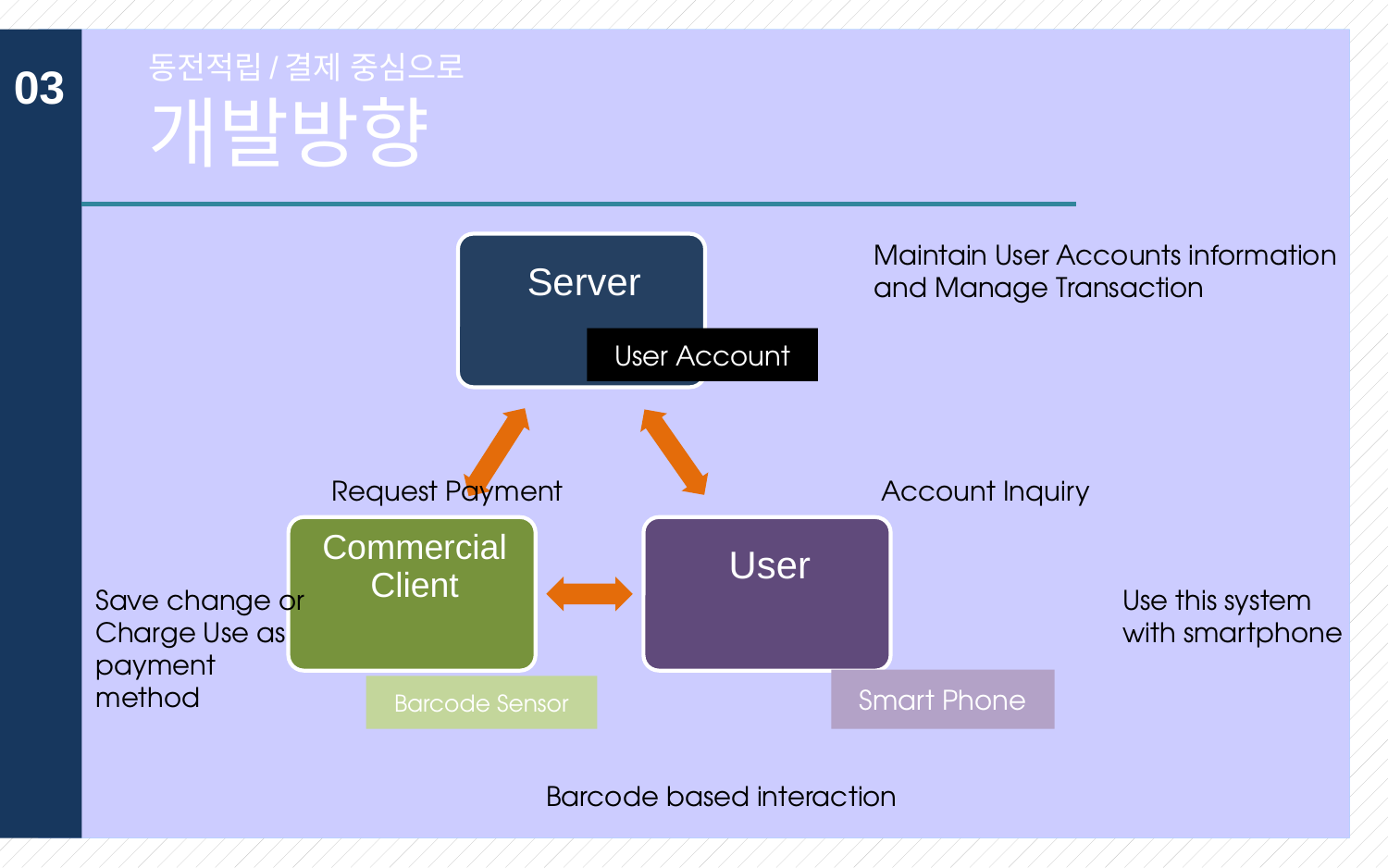

# 동전적립/결제 중심으로 개발방향
03
Maintain User Accounts information
and Manage Transaction
Server

User

Commercial Client

User Account
Smart Phone
Barcode Sensor
Request Payment
Account Inquiry
Save change or Charge Use as payment method
Use this system with smartphone
Barcode based interaction